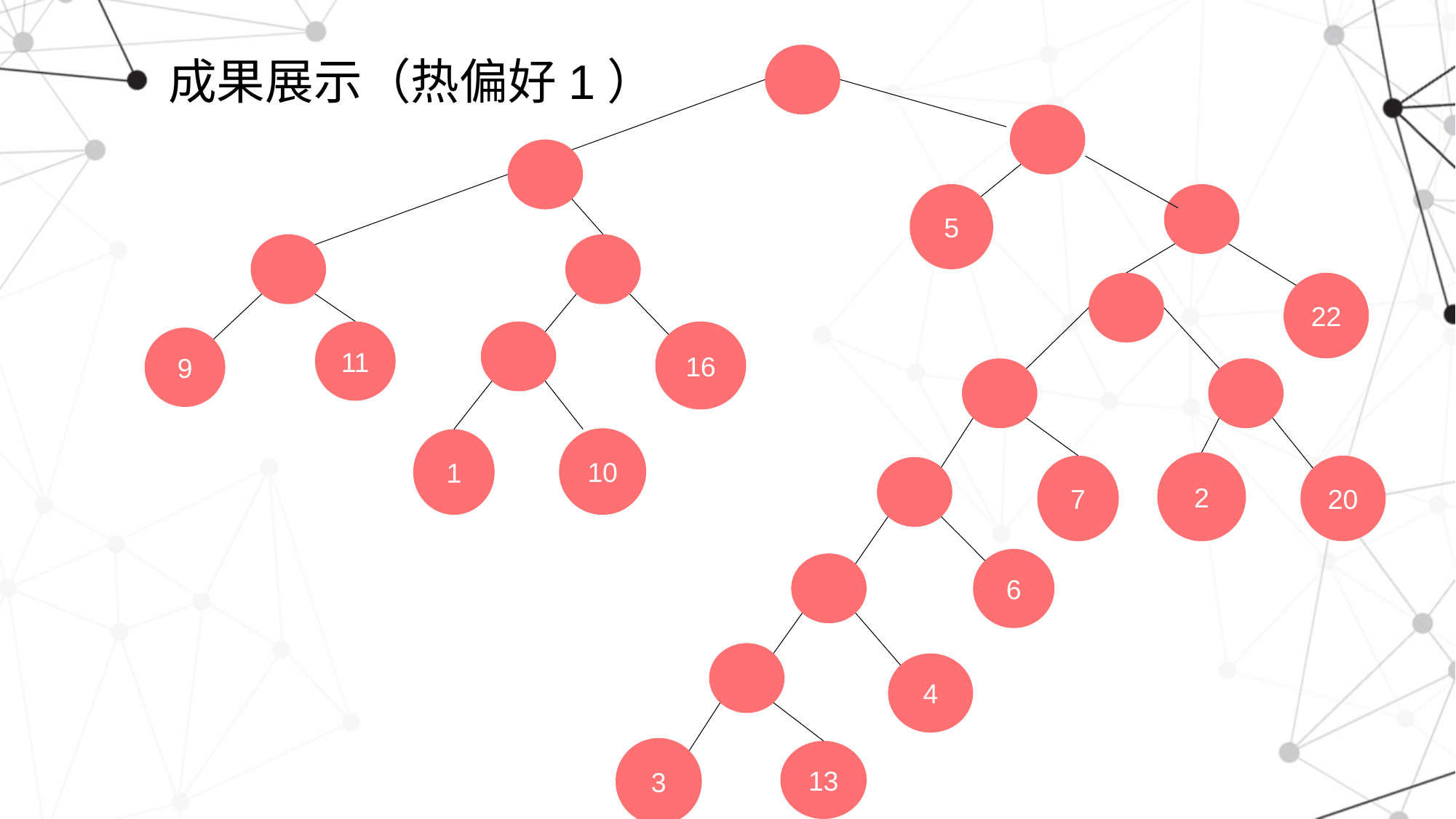

# 成果展示（热偏好1）

5

22

16
11
9

10
1
2
7
20

6

4
3
13